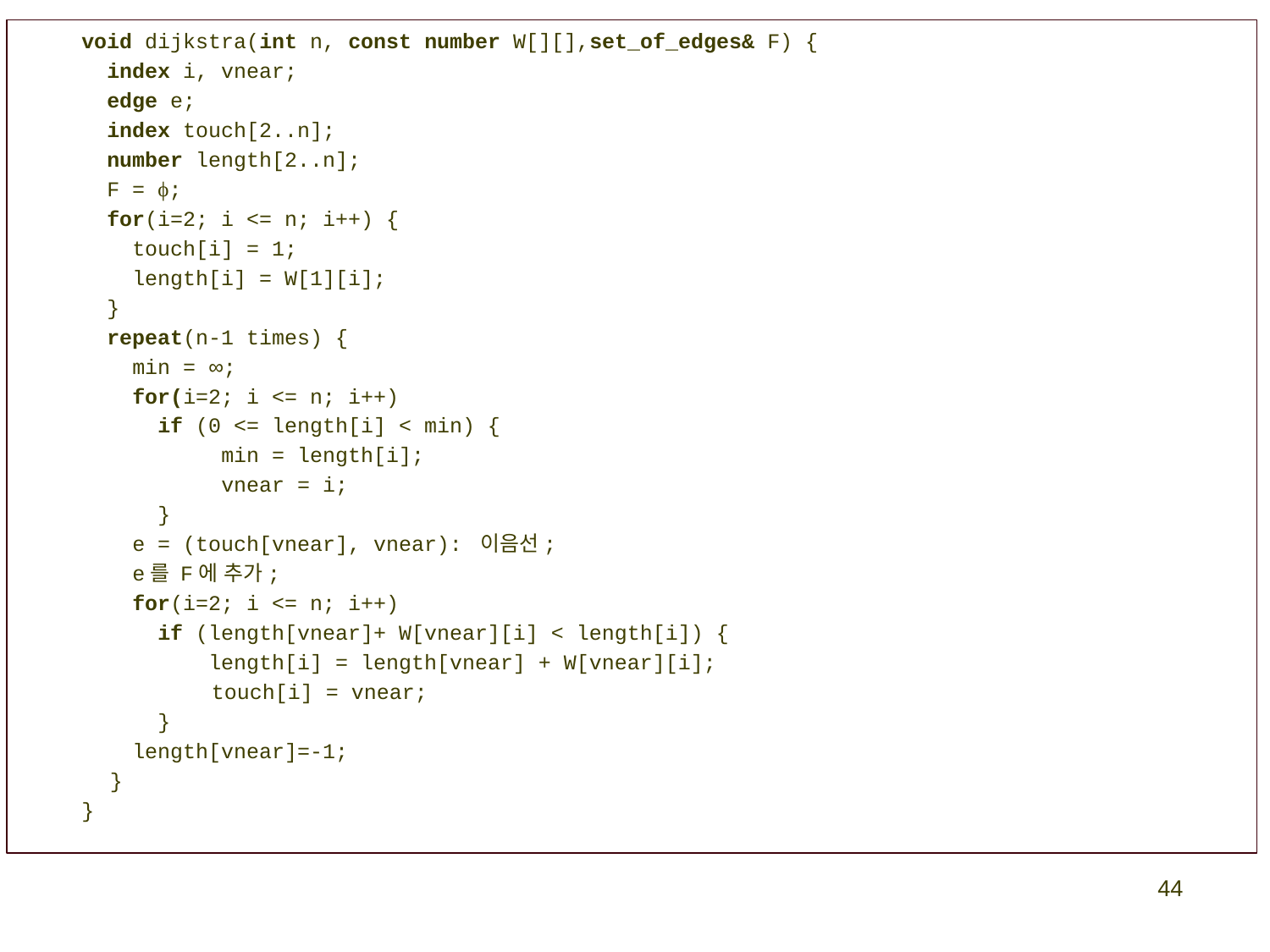

void dijkstra(int n, const number W[][],set_of_edges& F) {
	  index i, vnear;
	  edge e;
	  index touch[2..n];
	  number length[2..n];
	  F = ϕ;
	  for(i=2; i <= n; i++) {
	    touch[i] = 1;
	    length[i] = W[1][i];
	  }
	  repeat(n-1 times) {
	    min = ∞;
	    for(i=2; i <= n; i++)
	      if (0 <= length[i] < min) {
	           min = length[i];
	           vnear = i;
	      }
	    e = (touch[vnear], vnear): 이음선;
	    e를 F에 추가;
	    for(i=2; i <= n; i++)
	      if (length[vnear]+ W[vnear][i] < length[i]) {
	          length[i] = length[vnear] + W[vnear][i];
              touch[i] = vnear;
	      }
	    length[vnear]=-1;
      }
	}
44